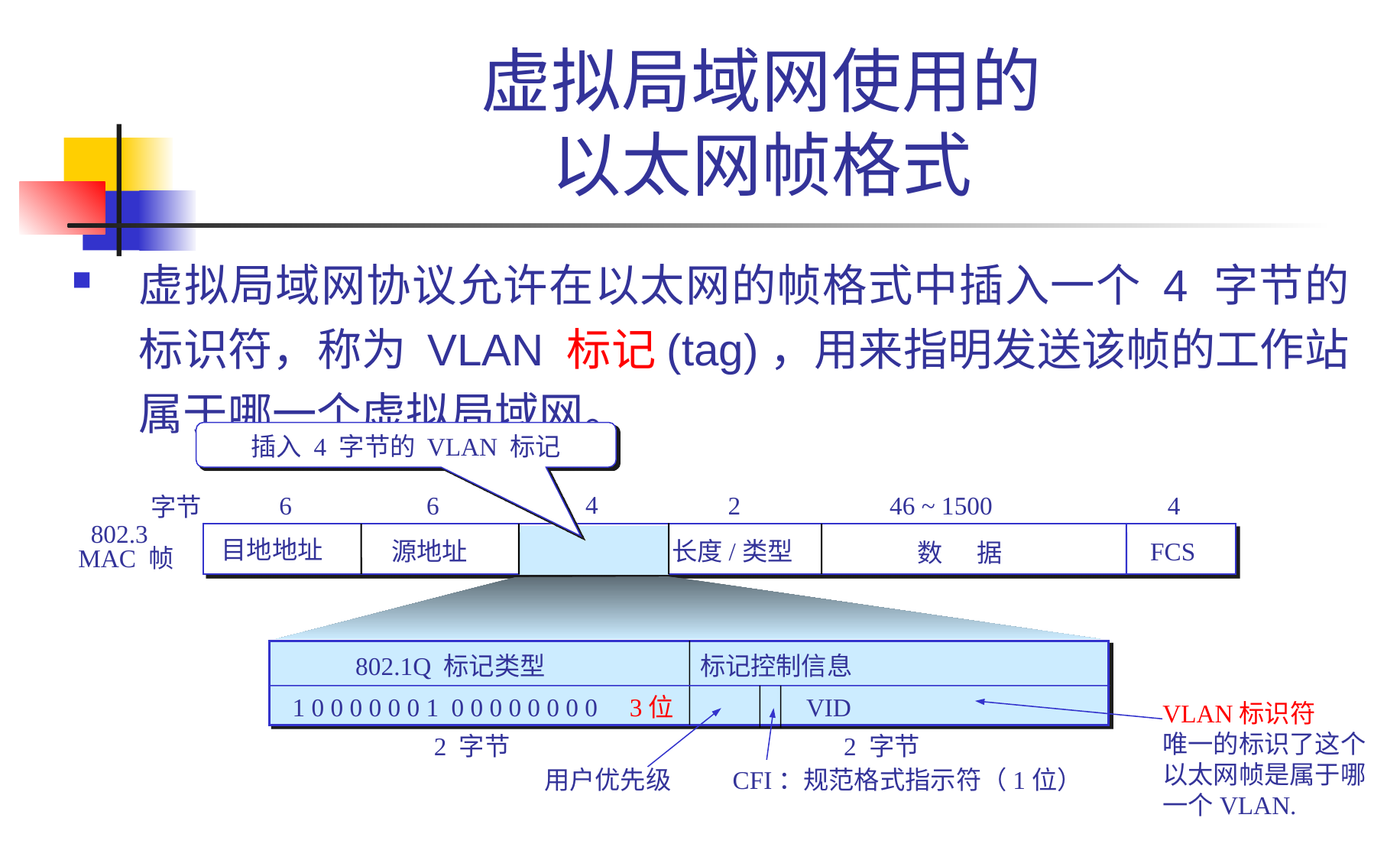

# 虚拟局域网使用的 以太网帧格式
虚拟局域网协议允许在以太网的帧格式中插入一个 4 字节的标识符，称为 VLAN 标记(tag)，用来指明发送该帧的工作站属于哪一个虚拟局域网。
插入 4 字节的 VLAN 标记
4
6
6
2
46 ~ 1500
4
字节
  802.3
MAC 帧

MAC 帧
目地地址
源地址
长度/类型
FCS
数      据

           802.1Q 标记类型                           标记控制信息
 1 0 0 0 0 0 0 1  0 0 0 0 0 0 0 0     3位                      VID

VLAN标识符
唯一的标识了这个以太网帧是属于哪一个VLAN.

2 字节
2 字节
CFI：规范格式指示符（1位）
用户优先级